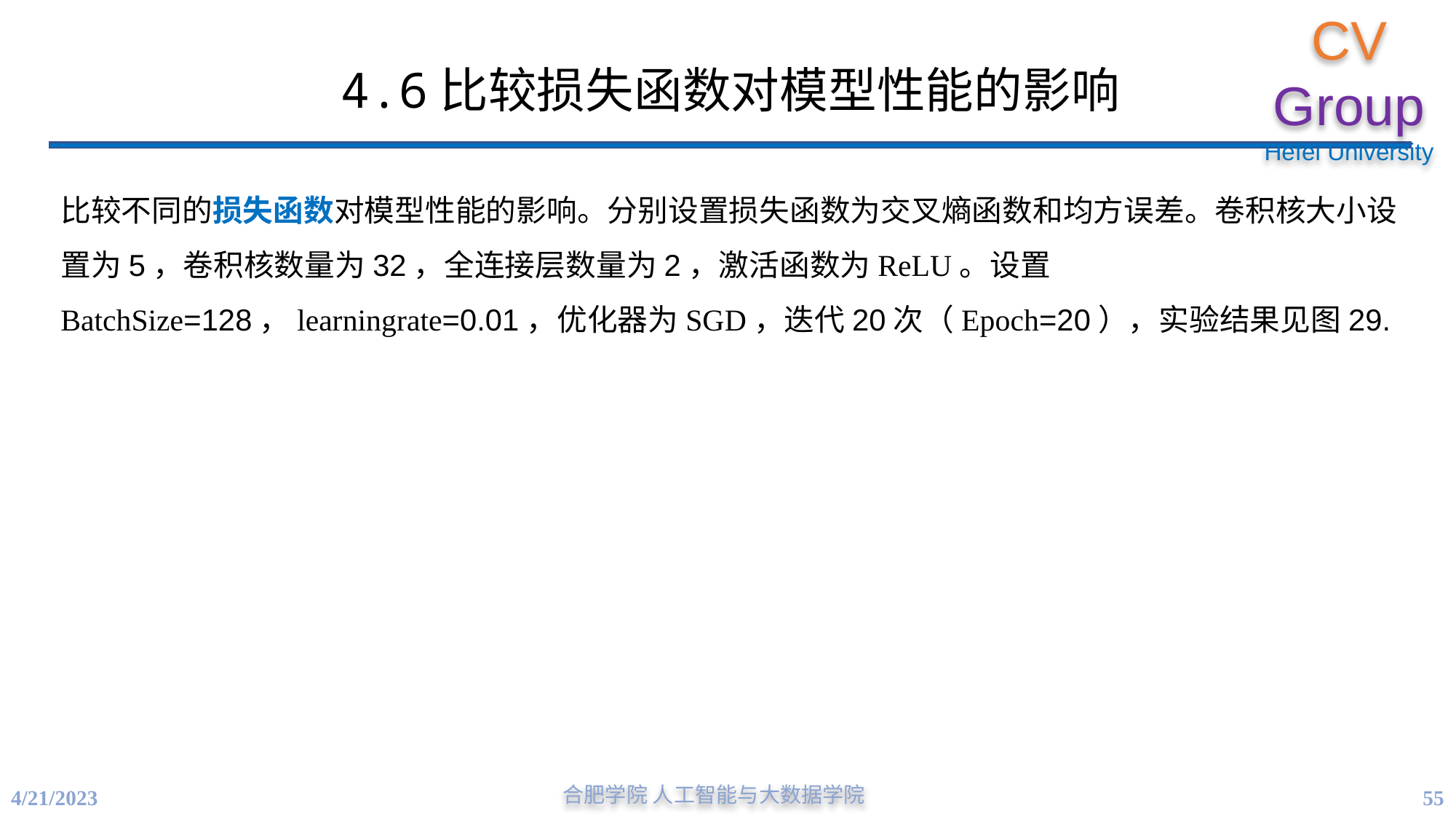

# 4.6比较损失函数对模型性能的影响
比较不同的损失函数对模型性能的影响。分别设置损失函数为交叉熵函数和均方误差。卷积核大小设置为5，卷积核数量为32，全连接层数量为2，激活函数为ReLU。设置BatchSize=128，learningrate=0.01，优化器为SGD，迭代20次（Epoch=20），实验结果见图29.
55
4/21/2023
合肥学院 人工智能与大数据学院